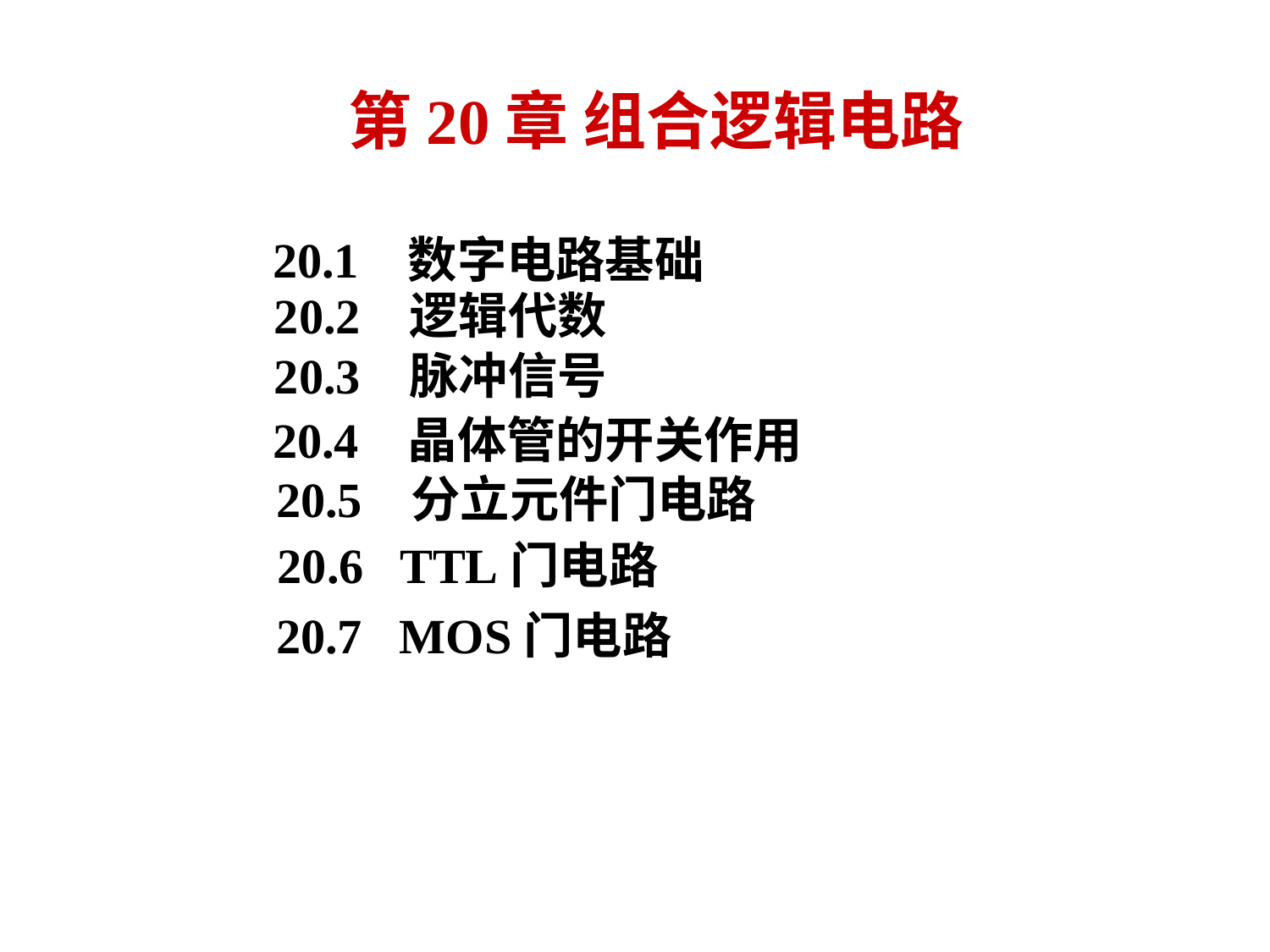

# 第20章 组合逻辑电路
 20.1   数字电路基础
 20.2   逻辑代数
20.3   脉冲信号
20.4   晶体管的开关作用
20.5   分立元件门电路
20.6   TTL门电路
 20.7   MOS门电路